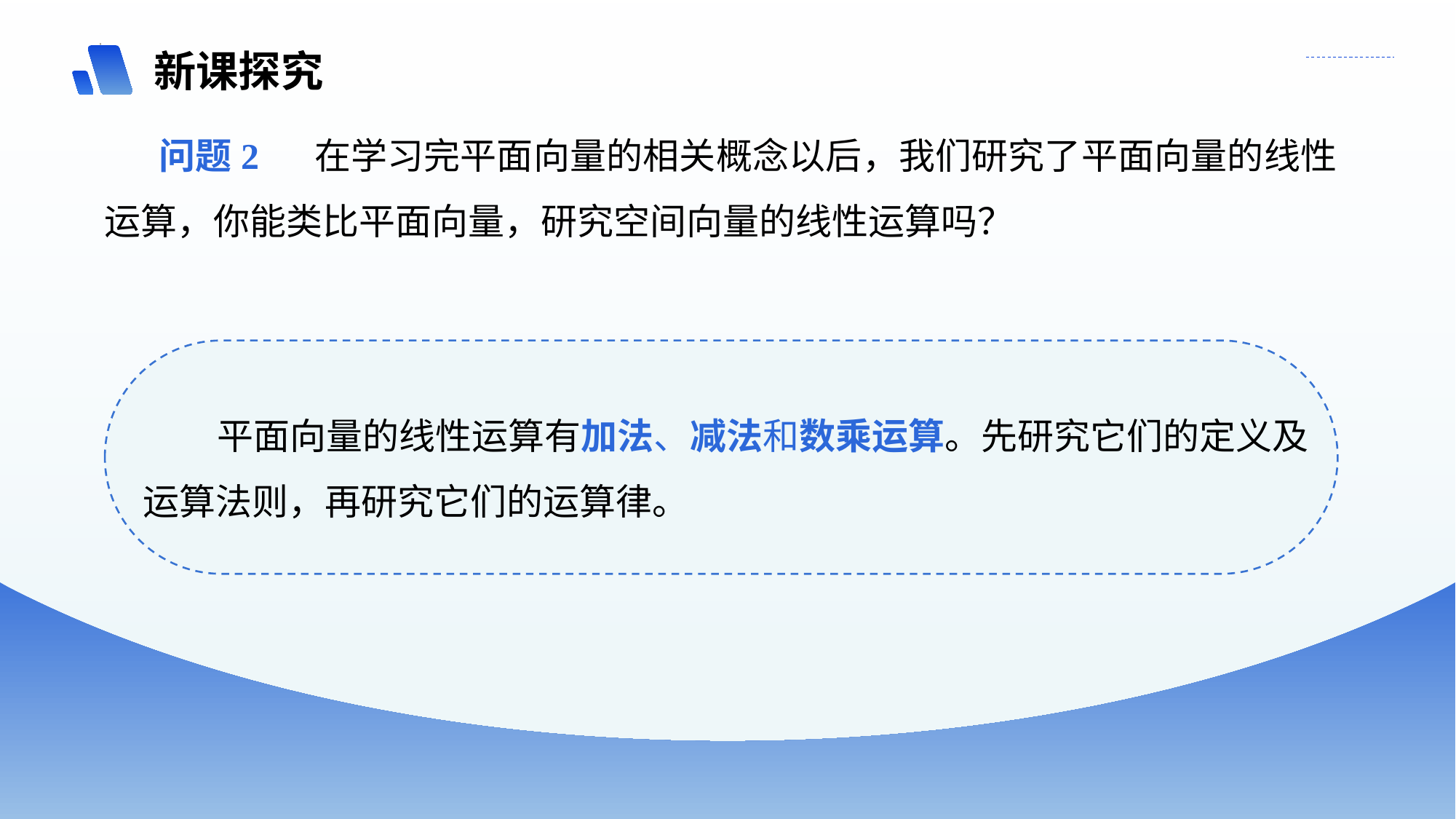

新课探究

问题2     在学习完平面向量的相关概念以后，我们研究了平面向量的线性运算，你能类比平面向量，研究空间向量的线性运算吗？

        平面向量的线性运算有加法、减法和数乘运算。先研究它们的定义及运算法则，再研究它们的运算律。